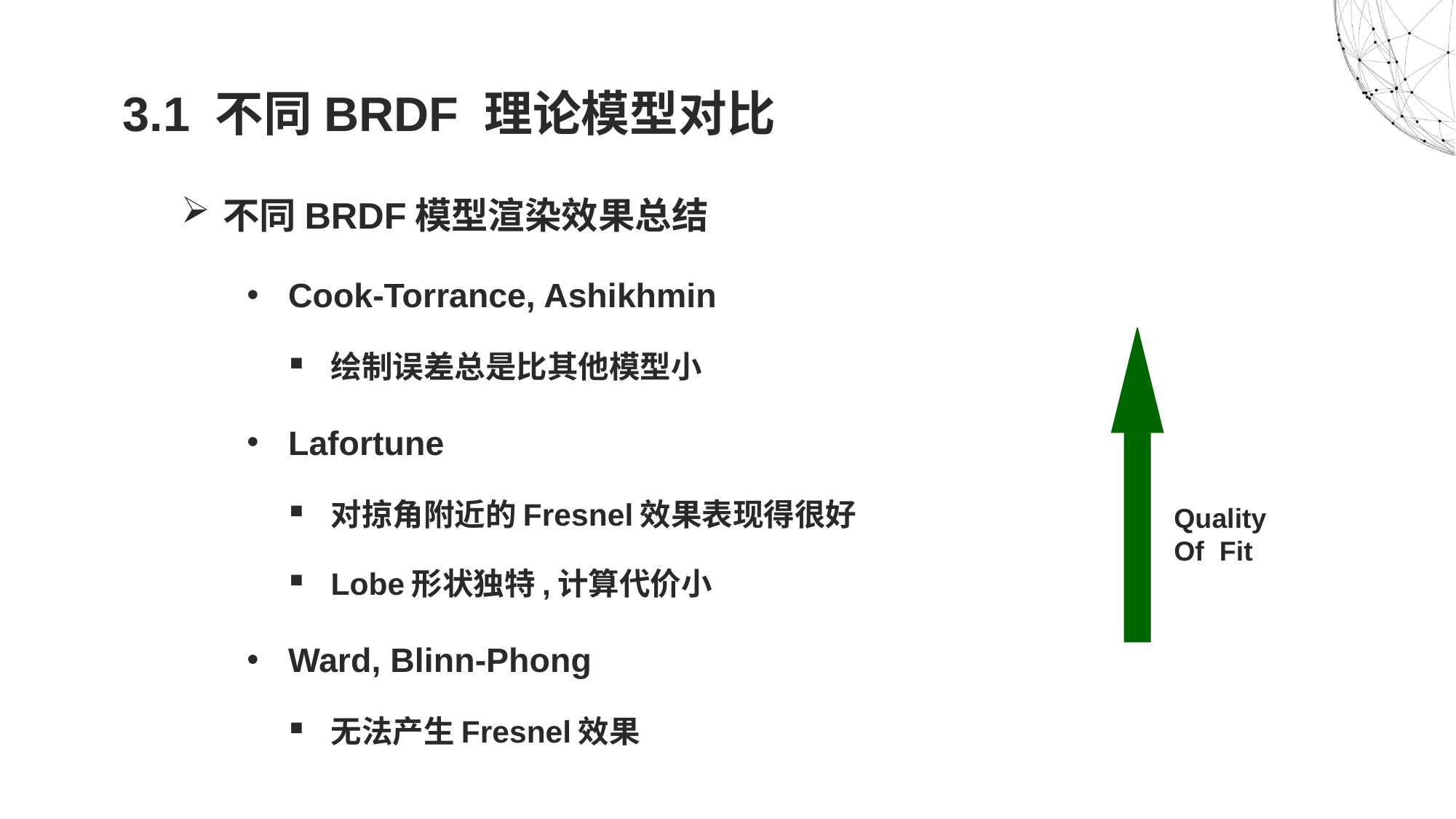

# 3.1 不同BRDF 理论模型对比
不同BRDF模型渲染效果总结
Cook-Torrance, Ashikhmin
绘制误差总是比其他模型小
Lafortune
对掠角附近的Fresnel效果表现得很好
Lobe形状独特,计算代价小
Ward, Blinn-Phong
无法产生Fresnel效果

Quality
Of  Fit